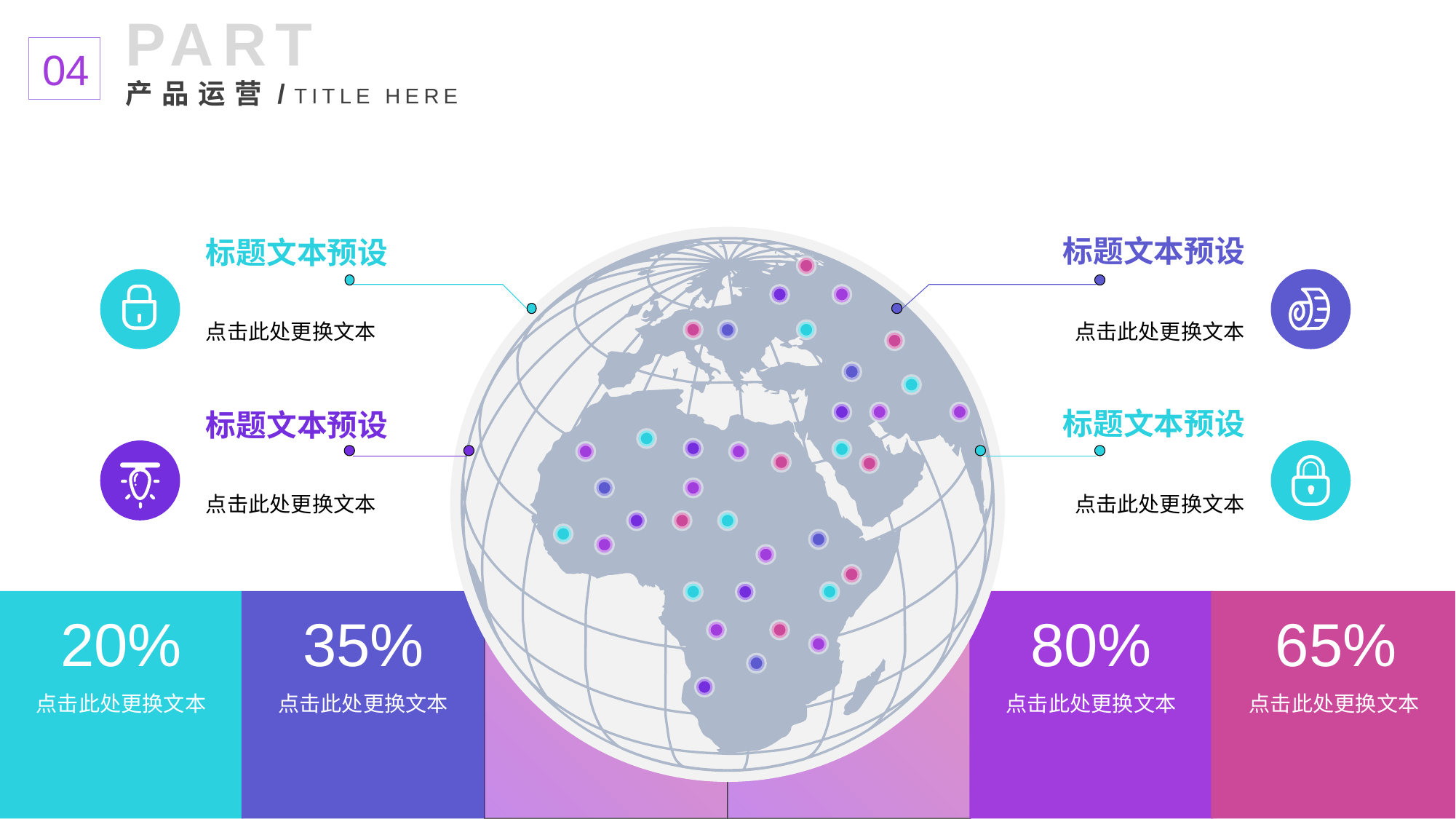

PART
产品运营/TITLE HERE
04

标题文本预设
标题文本预设

点击此处更换文本
点击此处更换文本

标题文本预设
标题文本预设

点击此处更换文本
点击此处更换文本

点击此处更换文本
点击此处更换文本

点击此处更换文本
点击此处更换文本
20%
35%
80%
65%